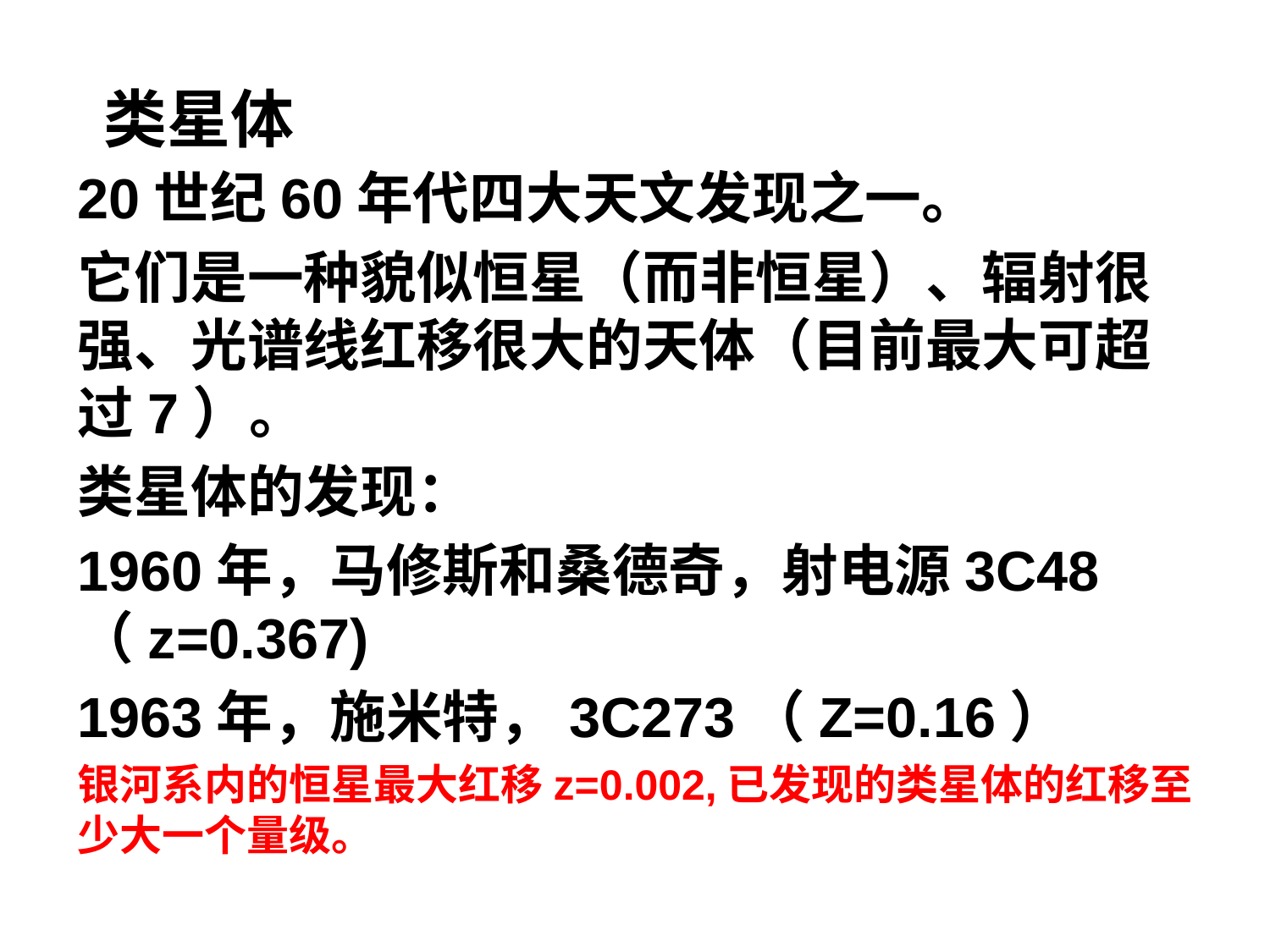

# 类星体
20世纪60年代四大天文发现之一。
它们是一种貌似恒星（而非恒星）、辐射很强、光谱线红移很大的天体（目前最大可超过7）。
类星体的发现：
1960年，马修斯和桑德奇，射电源3C48（z=0.367)
1963年，施米特，3C273（Z=0.16）
银河系内的恒星最大红移z=0.002,已发现的类星体的红移至少大一个量级。